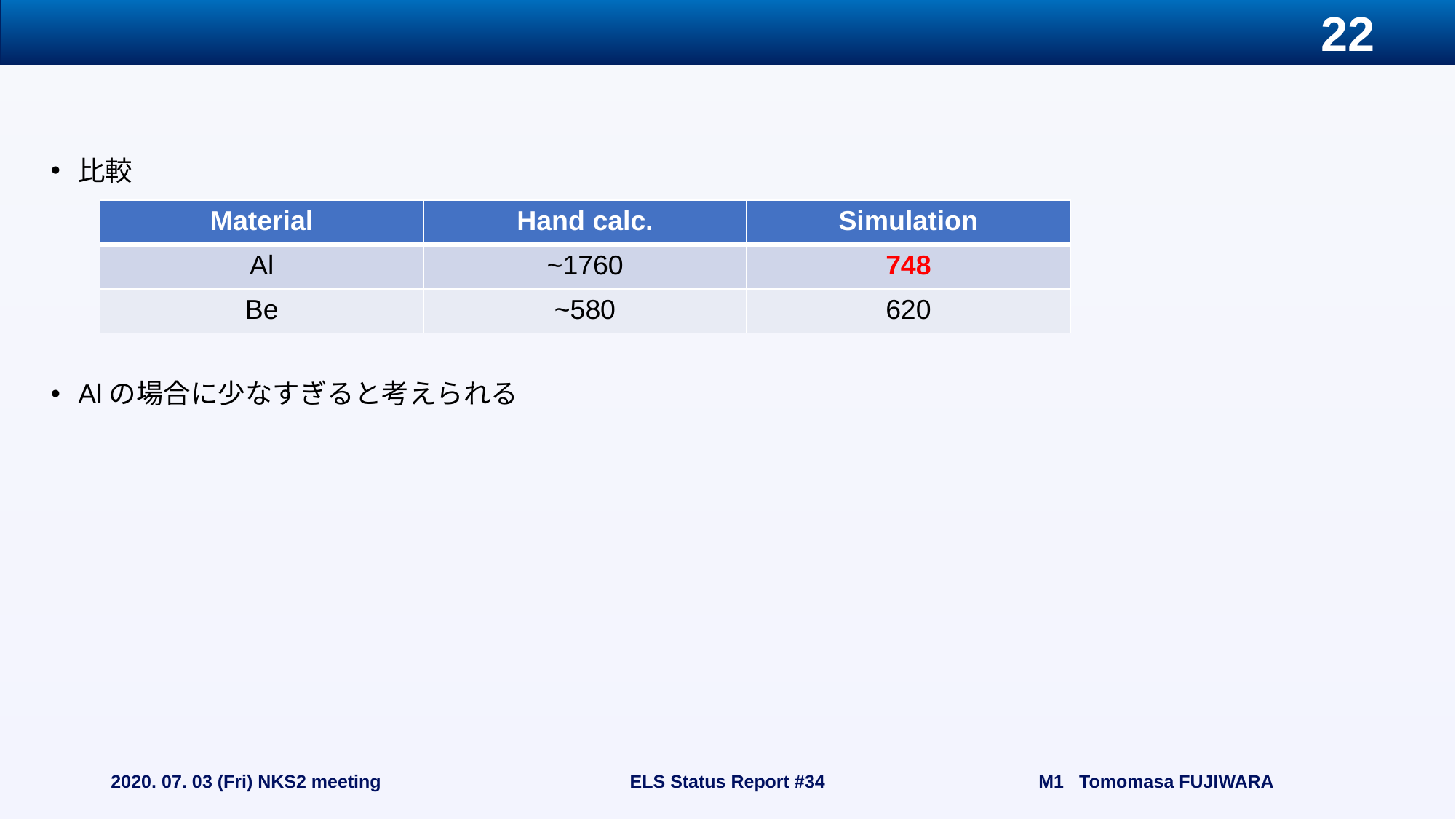

#
比較

Alの場合に少なすぎると考えられる
| Material | Hand calc. | Simulation |
| --- | --- | --- |
| Al | ~1760 | 748 |
| Be | ~580 | 620 |
2020. 07. 03 (Fri) NKS2 meeting
ELS Status Report #34